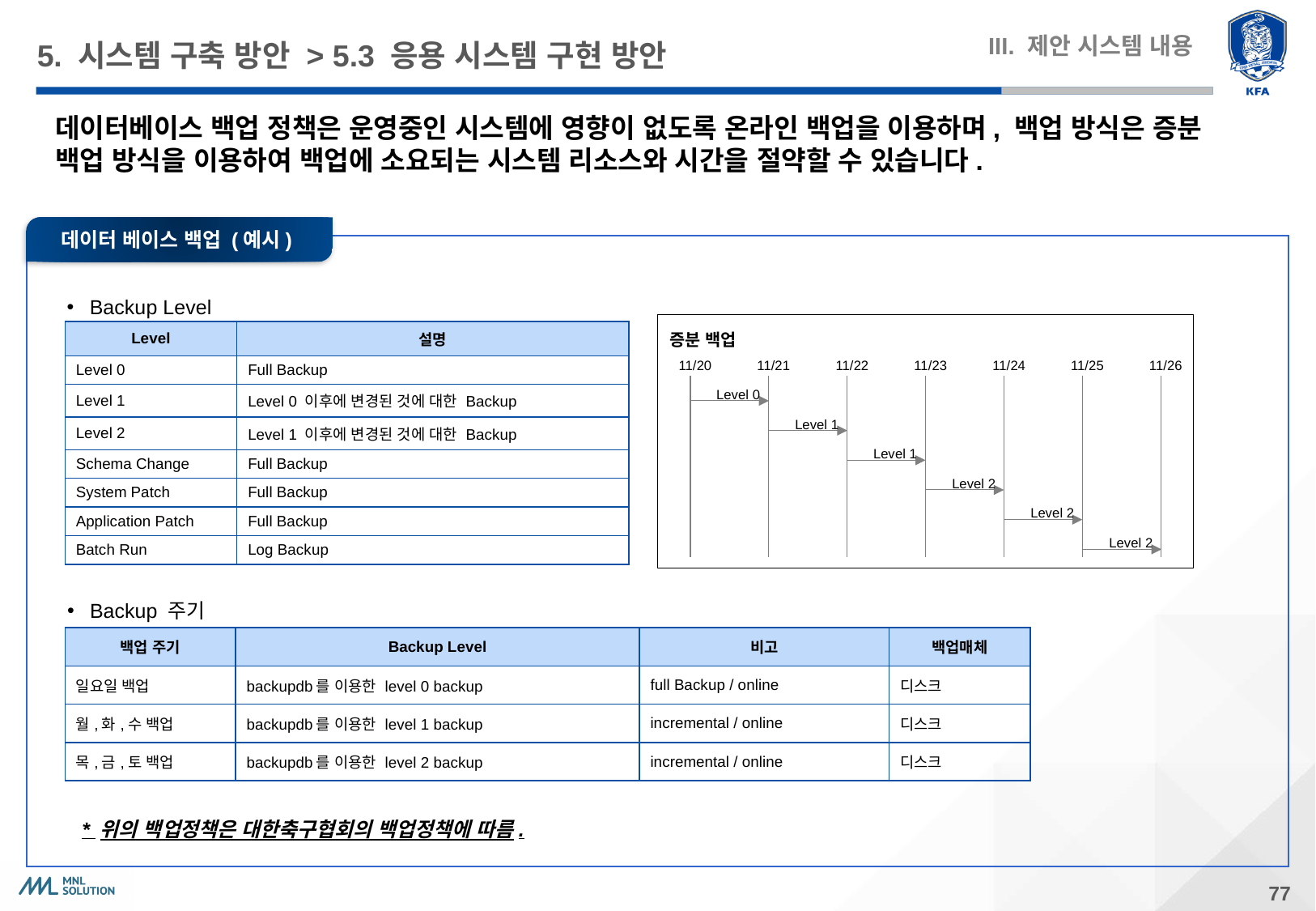

# 5. 시스템 구축 방안 > 5.3 응용 시스템 구현 방안
III. 제안 시스템 내용
데이터베이스 백업 정책은 운영중인 시스템에 영향이 없도록 온라인 백업을 이용하며, 백업 방식은 증분 백업 방식을 이용하여 백업에 소요되는 시스템 리소스와 시간을 절약할 수 있습니다.
데이터 베이스 백업 (예시)

Backup Level
증분 백업
| Level | 설명 |
| --- | --- |
| Level 0 | Full Backup |
| Level 1 | Level 0 이후에 변경된 것에 대한 Backup |
| Level 2 | Level 1 이후에 변경된 것에 대한 Backup |
| Schema Change | Full Backup |
| System Patch | Full Backup |
| Application Patch | Full Backup |
| Batch Run | Log Backup |
11/20
11/21
11/22
11/23
11/24
11/25
11/26
Level 0
Level 1
Level 1
Level 2
Level 2
Level 2
Backup 주기
| 백업 주기 | Backup Level | 비고 | 백업매체 |
| --- | --- | --- | --- |
| 일요일 백업 | backupdb를 이용한 level 0 backup | full Backup / online | 디스크 |
| 월,화,수 백업 | backupdb를 이용한 level 1 backup | incremental / online | 디스크 |
| 목,금,토 백업 | backupdb를 이용한 level 2 backup | incremental / online | 디스크 |
* 위의 백업정책은 대한축구협회의 백업정책에 따름.